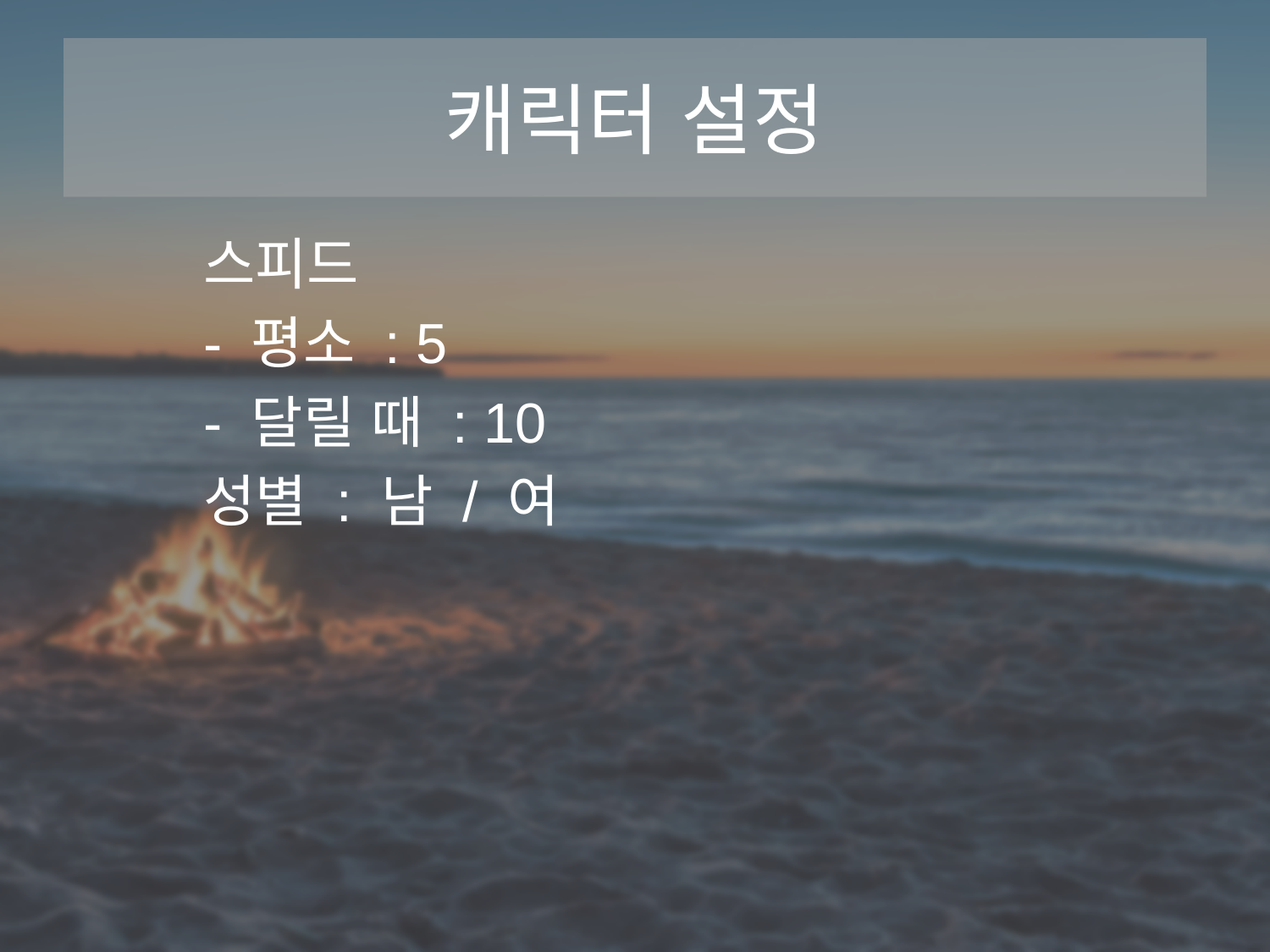

# 캐릭터 설정
	스피드
	- 평소 : 5
	- 달릴 때 : 10
	성별 : 남 / 여